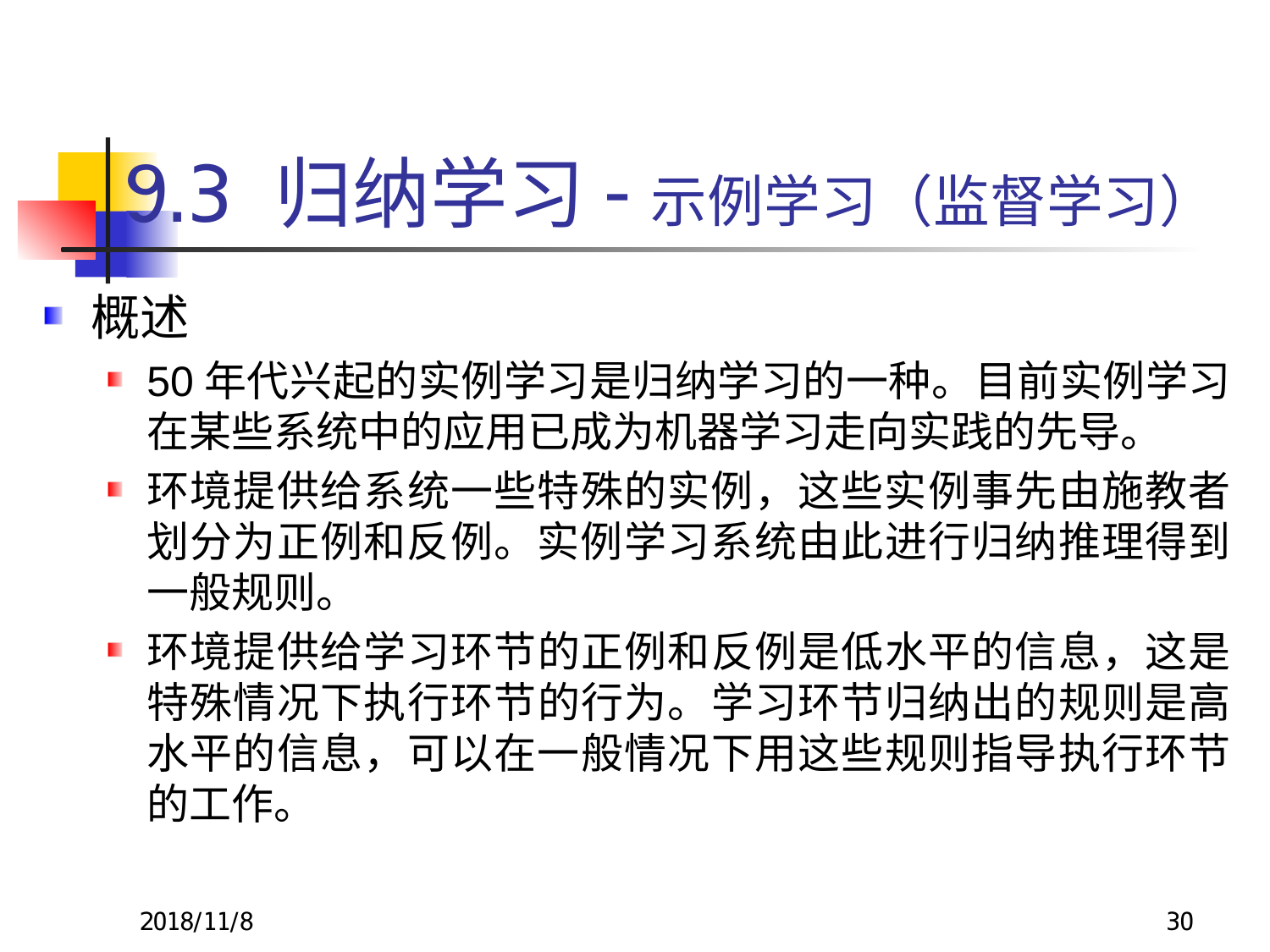

# 9.3 归纳学习-示例学习（监督学习）
概述
50年代兴起的实例学习是归纳学习的一种。目前实例学习在某些系统中的应用已成为机器学习走向实践的先导。
环境提供给系统一些特殊的实例，这些实例事先由施教者划分为正例和反例。实例学习系统由此进行归纳推理得到一般规则。
环境提供给学习环节的正例和反例是低水平的信息，这是特殊情况下执行环节的行为。学习环节归纳出的规则是高水平的信息，可以在一般情况下用这些规则指导执行环节的工作。
2018/11/8
30